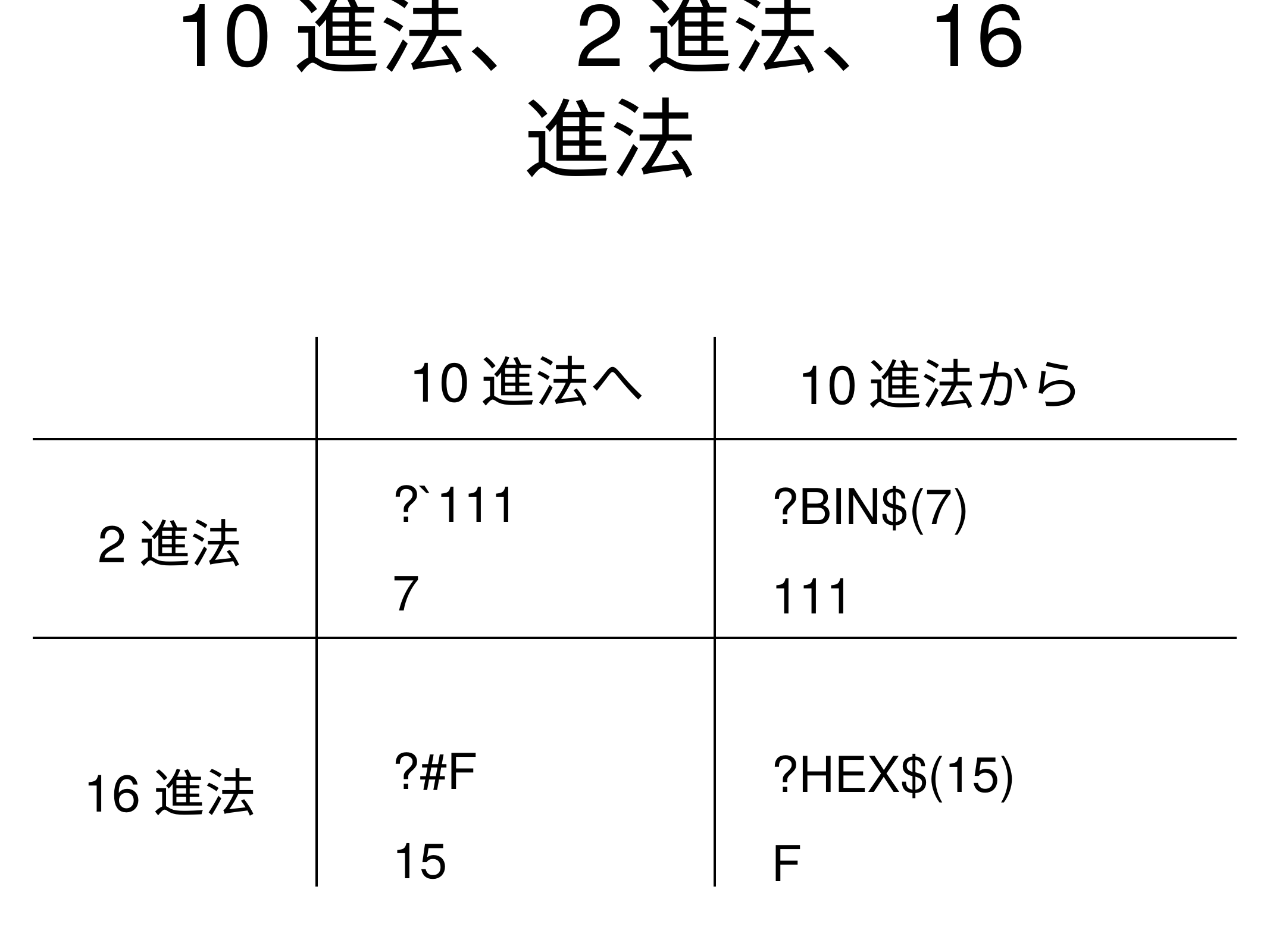

# 10進法、2進法、16進法
10進法へ
10進法から

?`111
7
?#F
15
?BIN$(7)
111

?HEX$(15)
F
2進法

16進法